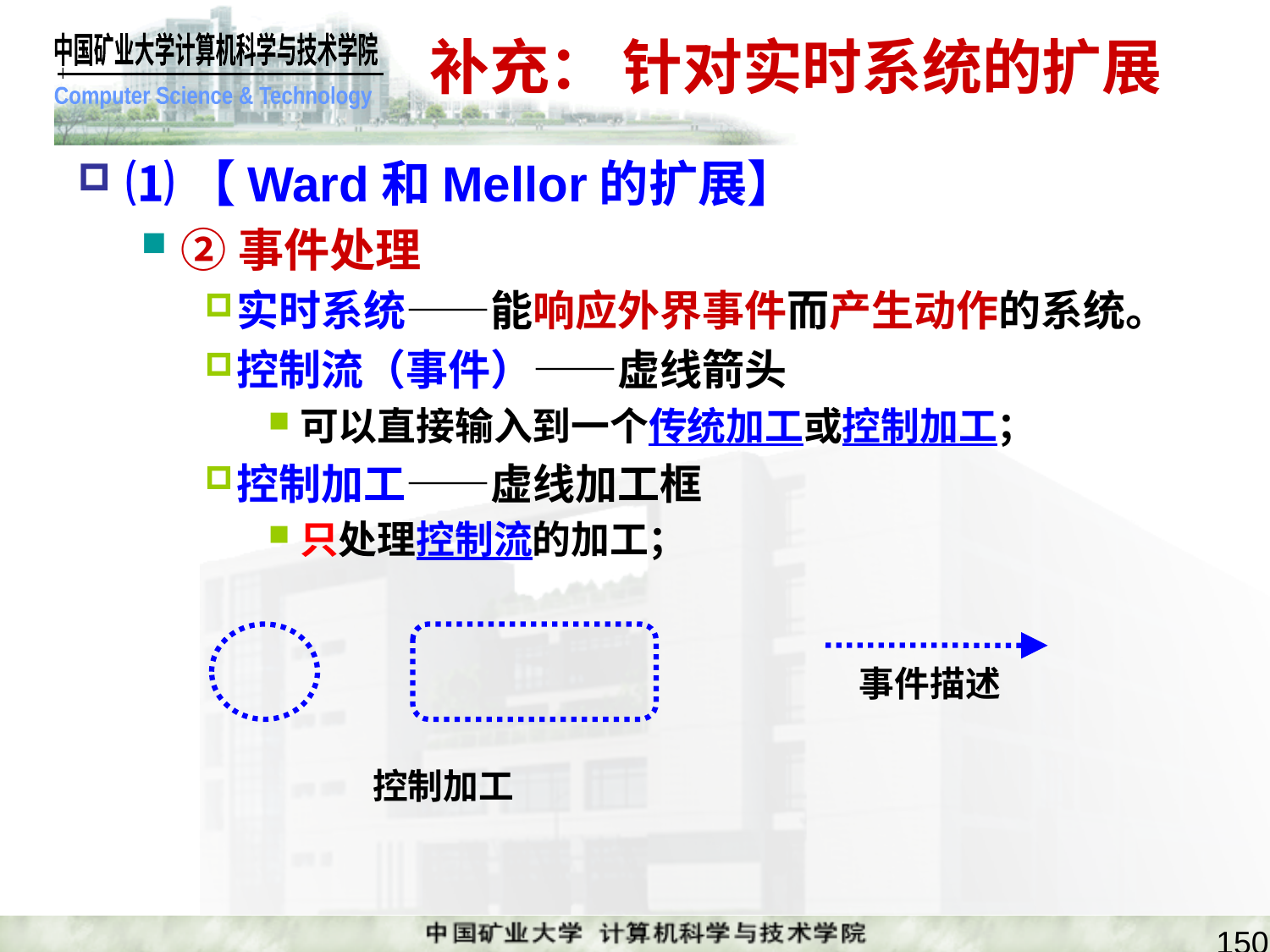

# 补充： 针对实时系统的扩展
⑴【Ward和Mellor的扩展】
②事件处理
实时系统——能响应外界事件而产生动作的系统。
控制流（事件）——虚线箭头
可以直接输入到一个传统加工或控制加工；
控制加工——虚线加工框
只处理控制流的加工；

控制加工

事件描述
150